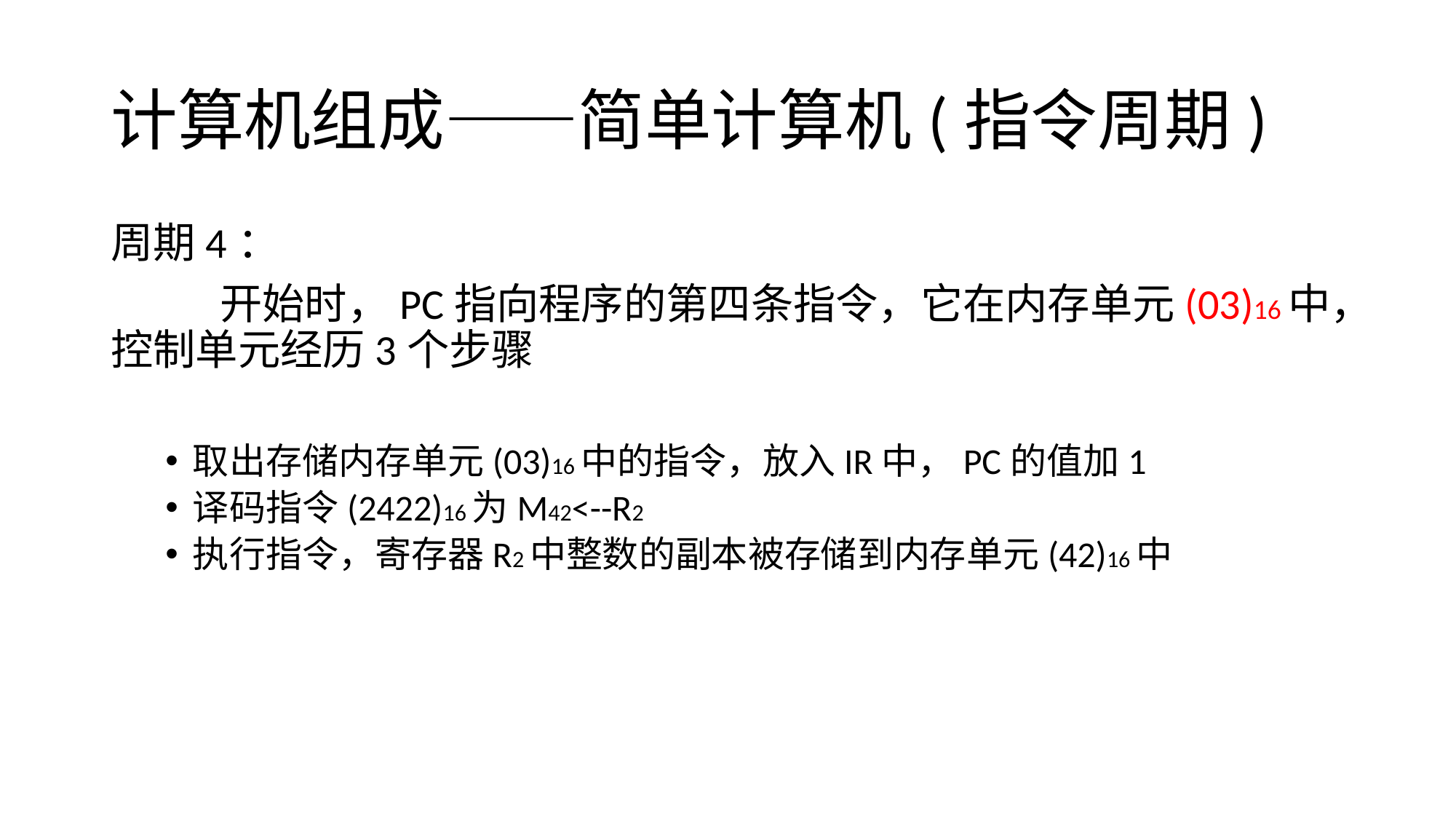

# 计算机组成——简单计算机(指令周期)
周期4：
	开始时，PC指向程序的第四条指令，它在内存单元(03)16中，控制单元经历3个步骤

取出存储内存单元(03)16中的指令，放入IR中，PC的值加1
译码指令(2422)16为M42<--R2
执行指令，寄存器R2中整数的副本被存储到内存单元(42)16中